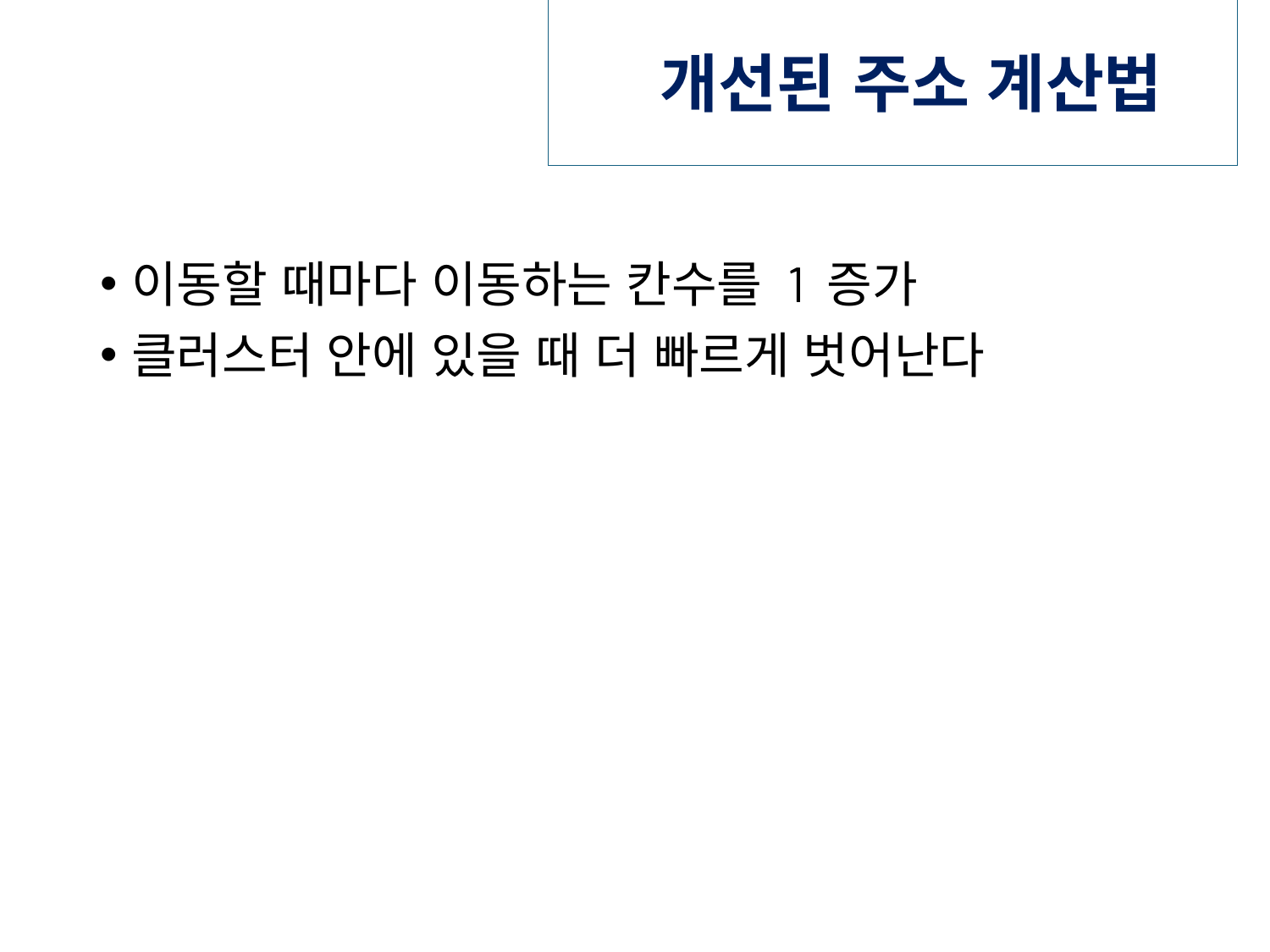

# 개선된 주소 계산법
이동할 때마다 이동하는 칸수를 1 증가
클러스터 안에 있을 때 더 빠르게 벗어난다